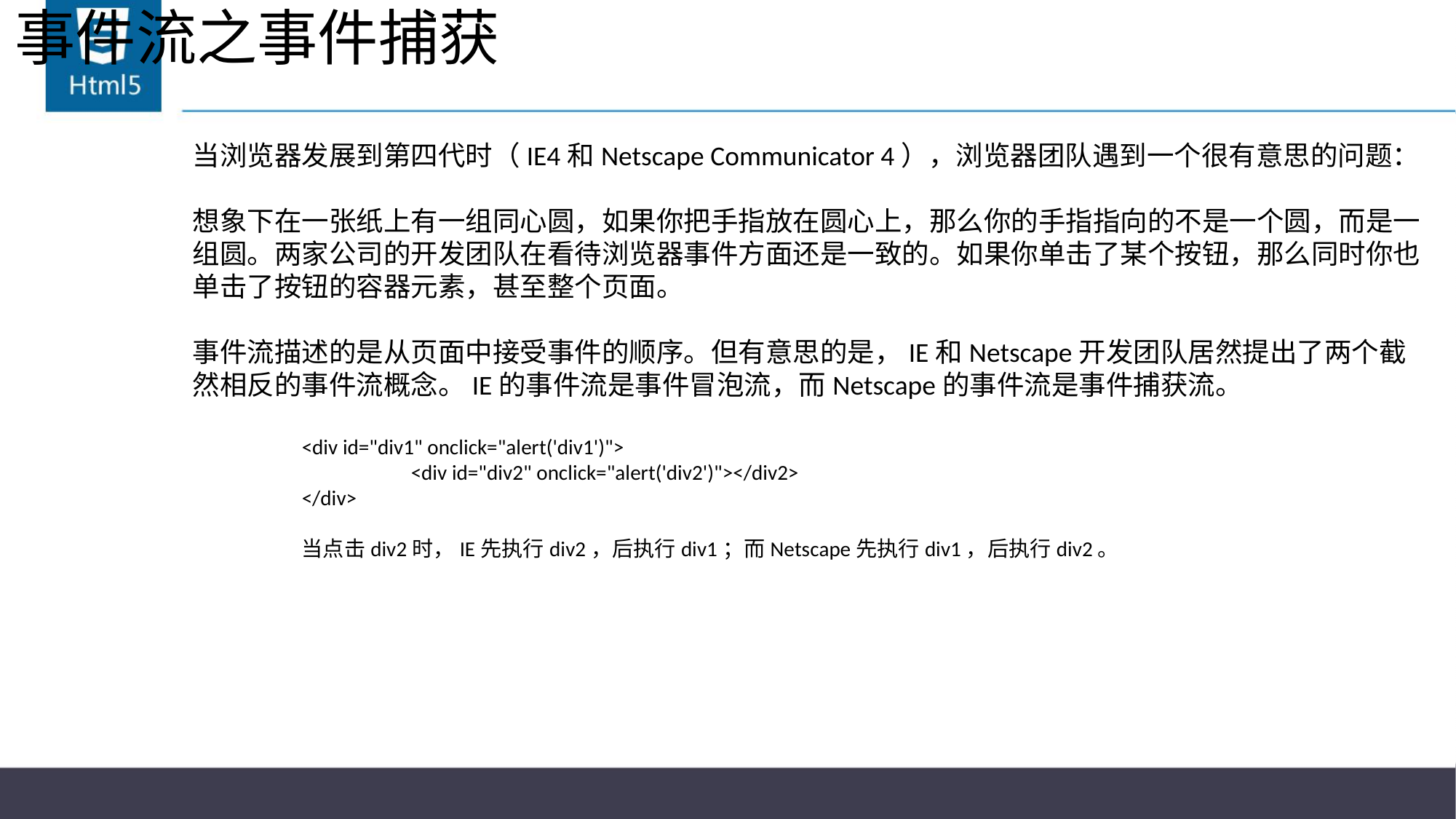

# 事件流之事件捕获
当浏览器发展到第四代时（IE4和Netscape Communicator 4），浏览器团队遇到一个很有意思的问题：

想象下在一张纸上有一组同心圆，如果你把手指放在圆心上，那么你的手指指向的不是一个圆，而是一组圆。两家公司的开发团队在看待浏览器事件方面还是一致的。如果你单击了某个按钮，那么同时你也单击了按钮的容器元素，甚至整个页面。

事件流描述的是从页面中接受事件的顺序。但有意思的是，IE和Netscape开发团队居然提出了两个截然相反的事件流概念。IE的事件流是事件冒泡流，而Netscape的事件流是事件捕获流。

	<div id="div1" onclick="alert('div1')">
		<div id="div2" onclick="alert('div2')"></div2>
	</div>

	当点击div2时，IE先执行div2，后执行div1；而Netscape先执行div1，后执行div2。